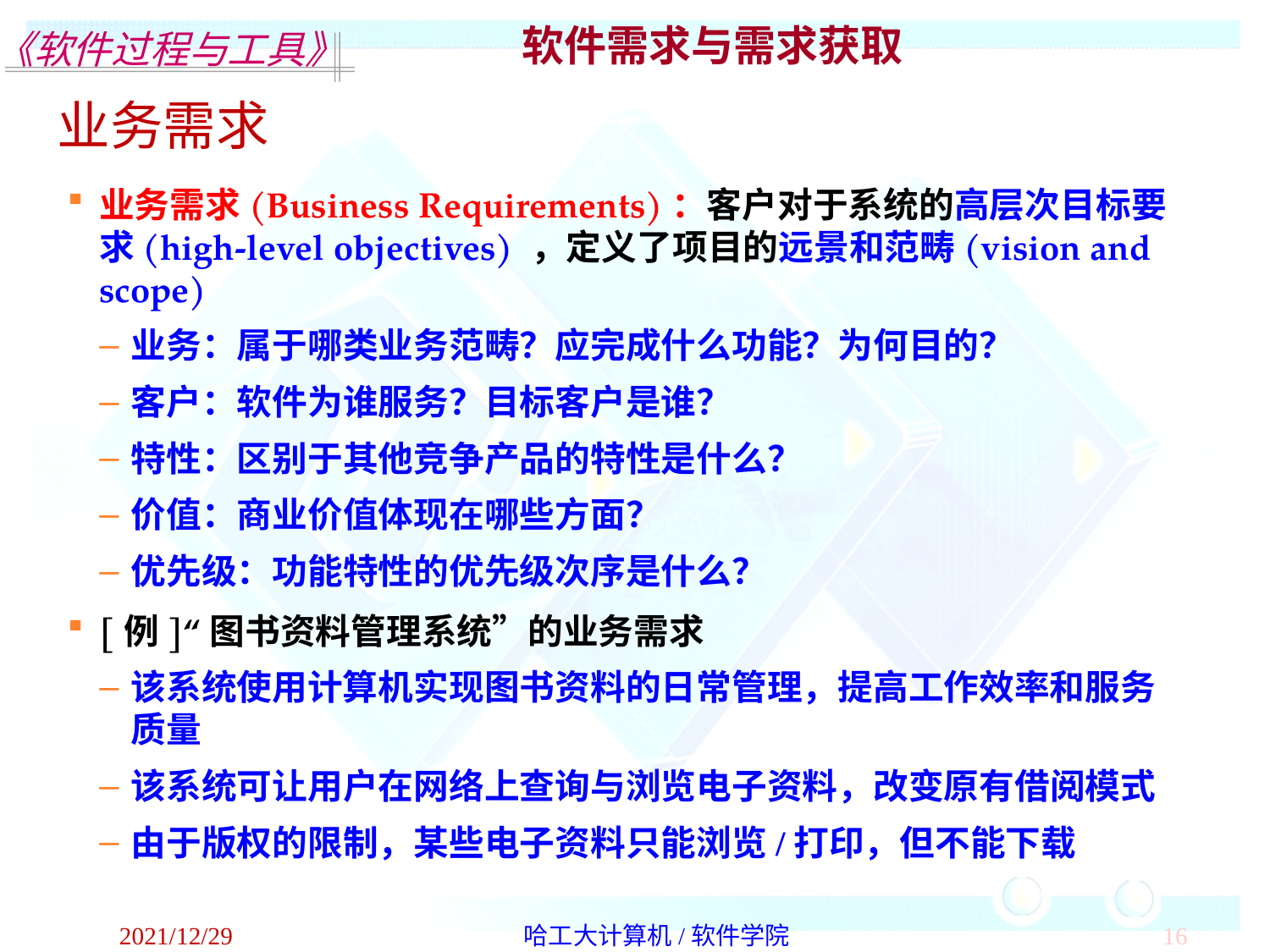

软件需求与需求获取
业务需求
业务需求(Business Requirements)：客户对于系统的高层次目标要求(high-level objectives) ，定义了项目的远景和范畴(vision and scope)
业务：属于哪类业务范畴？应完成什么功能？为何目的？
客户：软件为谁服务？目标客户是谁？
特性：区别于其他竞争产品的特性是什么？
价值：商业价值体现在哪些方面？
优先级：功能特性的优先级次序是什么？
[例]“图书资料管理系统”的业务需求
该系统使用计算机实现图书资料的日常管理，提高工作效率和服务质量
该系统可让用户在网络上查询与浏览电子资料，改变原有借阅模式
由于版权的限制，某些电子资料只能浏览/打印，但不能下载